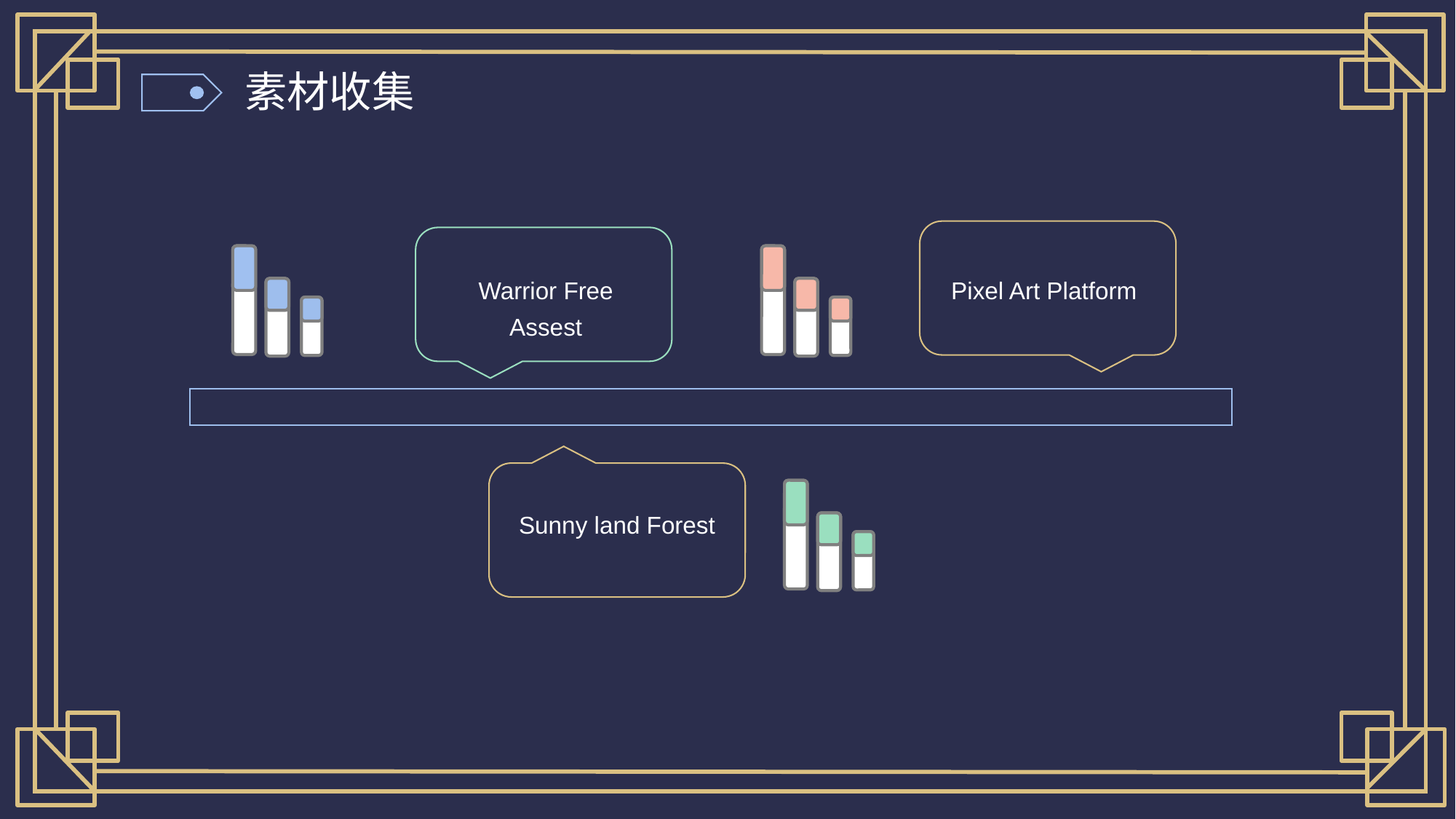

素材收集

Warrior Free Assest
Pixel Art Platform

Sunny land Forest